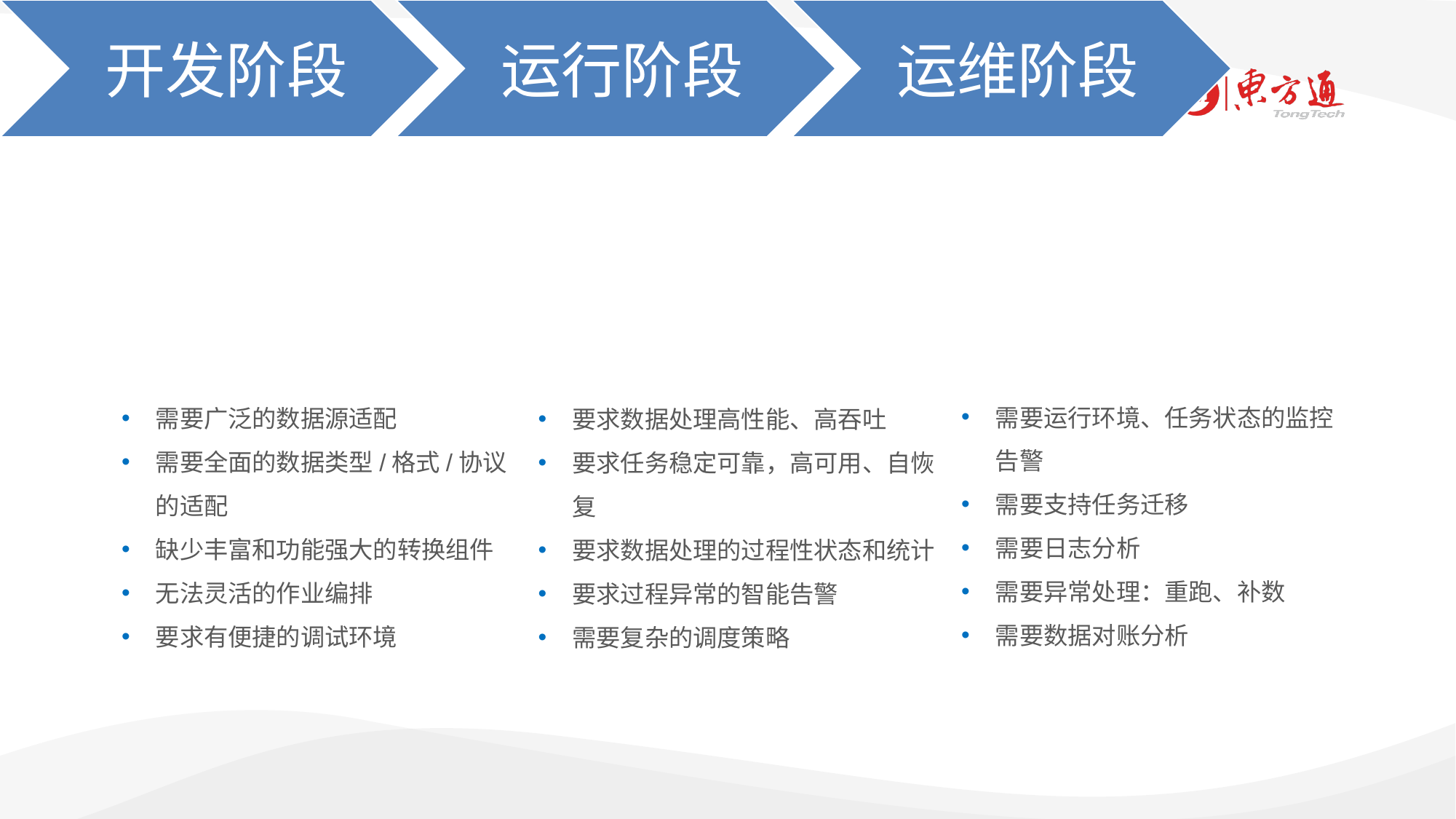

用户痛点
开发阶段
运行阶段
运维阶段
需要运行环境、任务状态的监控告警
需要支持任务迁移
需要日志分析
需要异常处理：重跑、补数
需要数据对账分析
需要广泛的数据源适配
需要全面的数据类型/格式/协议的适配
缺少丰富和功能强大的转换组件
无法灵活的作业编排
要求有便捷的调试环境
要求数据处理高性能、高吞吐
要求任务稳定可靠，高可用、自恢复
要求数据处理的过程性状态和统计
要求过程异常的智能告警
需要复杂的调度策略